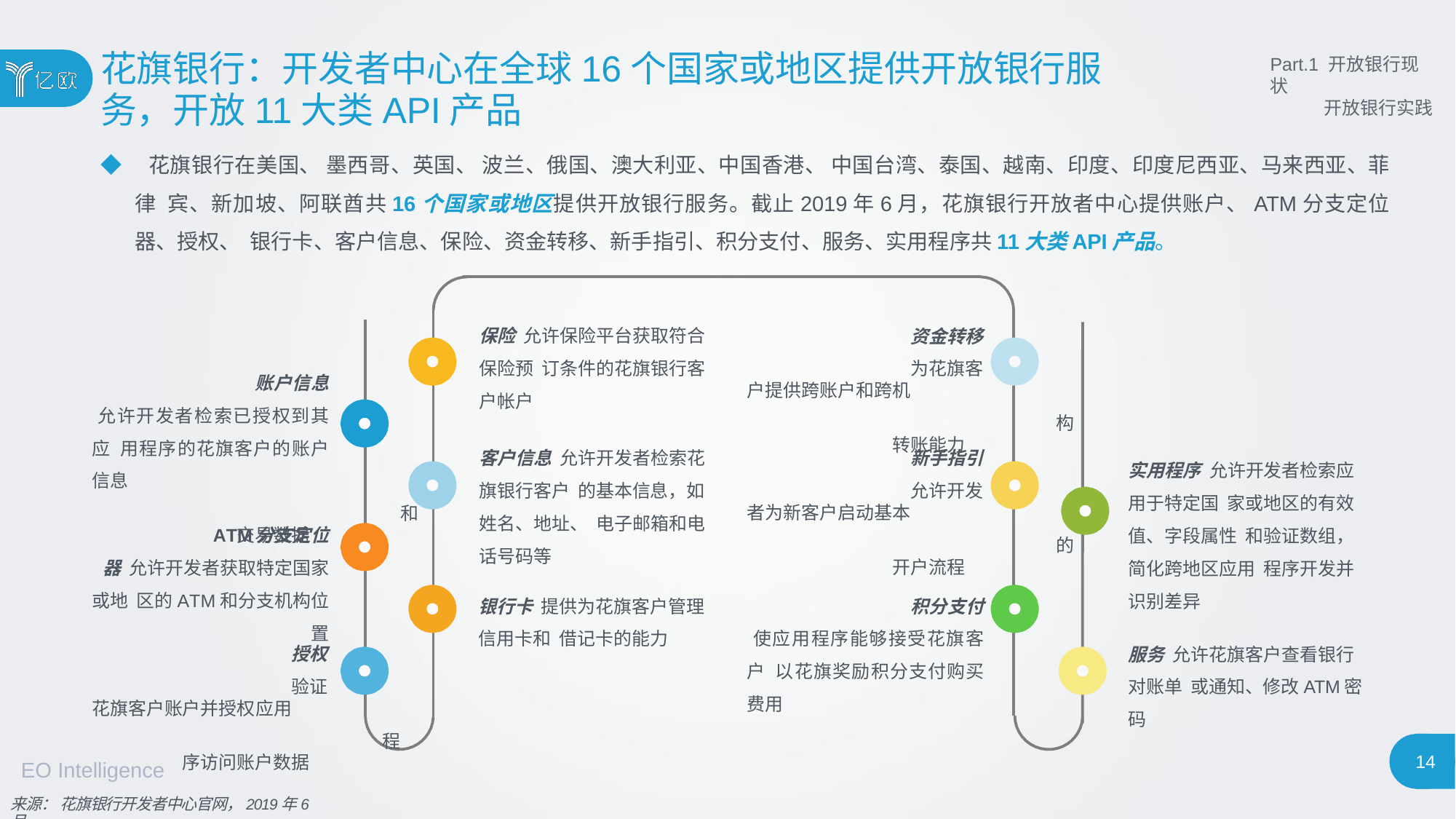

# 花旗银行：开发者中心在全球16个国家或地区提供开放银行服
务，开放11大类API产品
Part.1 开放银行现状
开放银行实践

◆ 花旗银行在美国、 墨西哥、英国、 波兰、俄国、澳大利亚、中国香港、 中国台湾、泰国、越南、印度、印度尼西亚、马来西亚、菲律  宾、新加坡、阿联酋共16个国家或地区提供开放银行服务。截止2019年6月，花旗银行开放者中心提供账户、ATM分支定位器、授权、  银行卡、客户信息、保险、资金转移、新手指引、积分支付、服务、实用程序共11大类API产品。

保险  允许保险平台获取符合保险预  订条件的花旗银行客户帐户

资金转移
为花旗客户提供跨账户和跨机
构转账能力

账户信息  允许开发者检索已授权到其应  用程序的花旗客户的账户信息
和交易数据

客户信息  允许开发者检索花旗银行客户  的基本信息，如姓名、地址、  电子邮箱和电话号码等
新手指引
允许开发者为新客户启动基本
的开户流程
实用程序  允许开发者检索应用于特定国  家或地区的有效值、字段属性  和验证数组，简化跨地区应用  程序开发并识别差异

ATM分支定位器  允许开发者获取特定国家或地  区的ATM和分支机构位置

银行卡  提供为花旗客户管理信用卡和  借记卡的能力
积分支付  使应用程序能够接受花旗客户  以花旗奖励积分支付购买费用

服务  允许花旗客户查看银行对账单  或通知、修改ATM密码
授权
验证花旗客户账户并授权应用
程序访问账户数据

14
EO Intelligence
来源： 花旗银行开发者中心官网，2019年6月